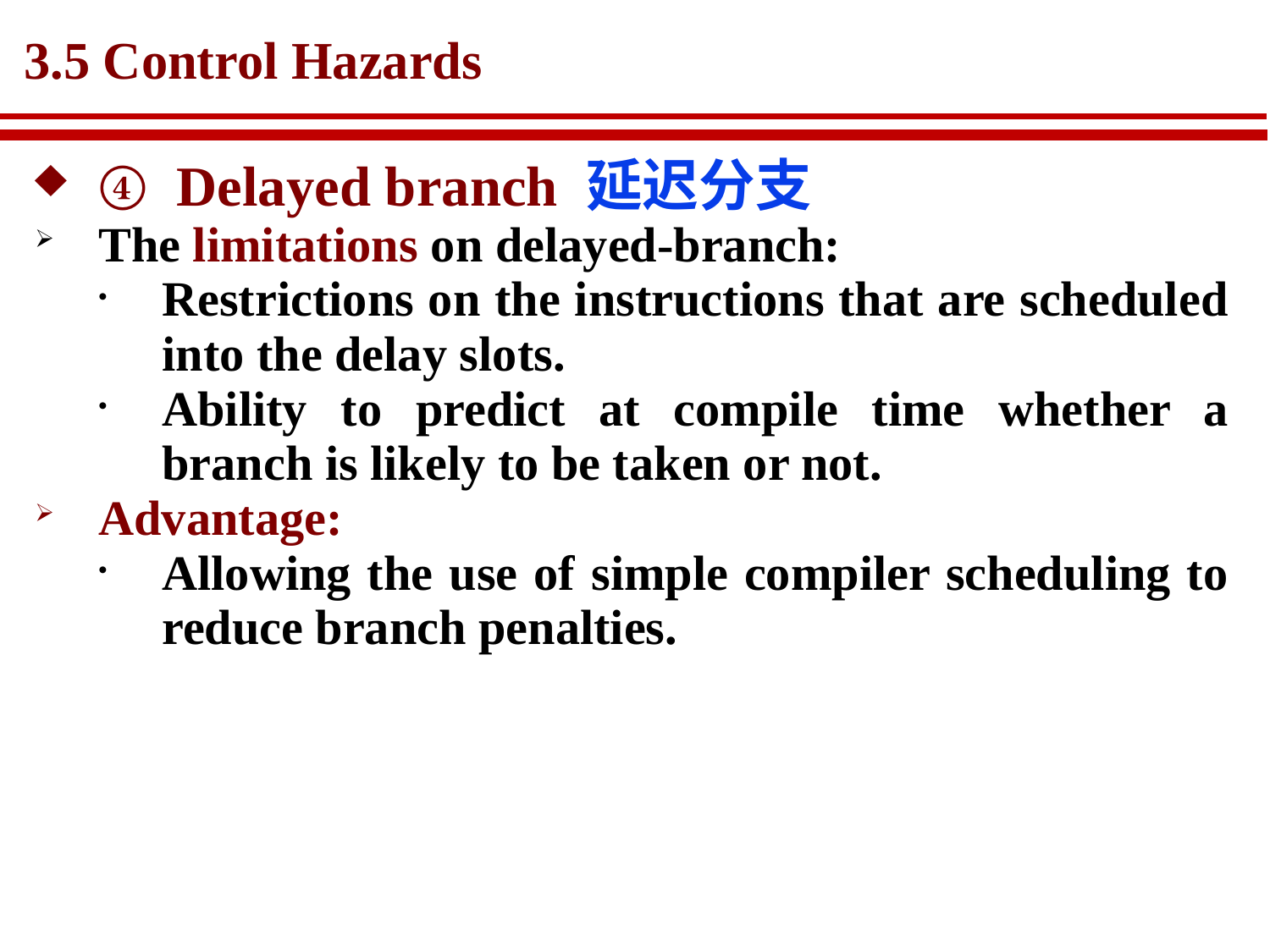

# 3.5 Control Hazards
④  Delayed branch 延迟分支
The limitations on delayed-branch:
Restrictions on the instructions that are scheduled into the delay slots.
Ability to predict at compile time whether a branch is likely to be taken or not.
Advantage:
Allowing the use of simple compiler scheduling to reduce branch penalties.